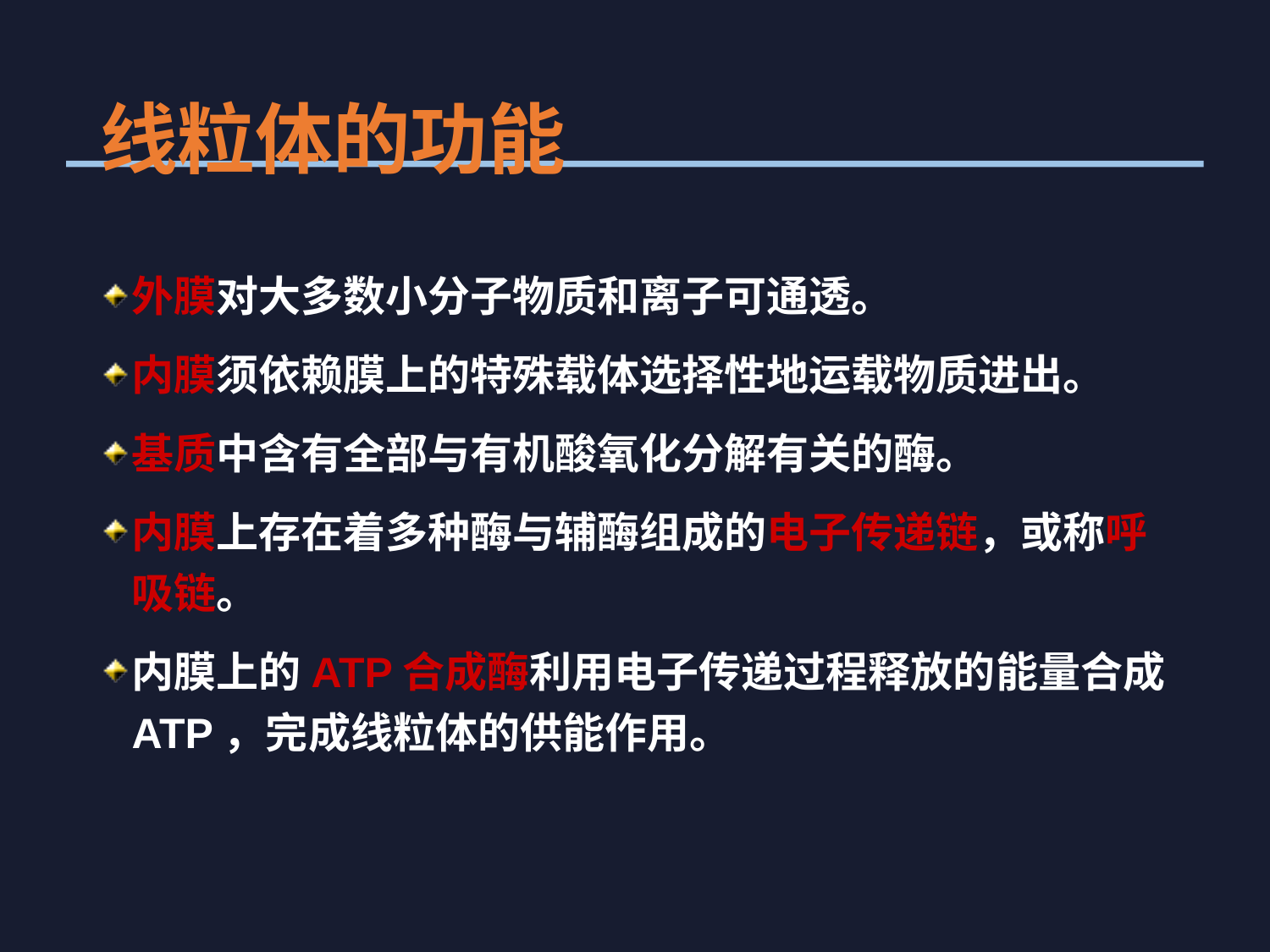

# 线粒体的功能
外膜对大多数小分子物质和离子可通透。
内膜须依赖膜上的特殊载体选择性地运载物质进出。
基质中含有全部与有机酸氧化分解有关的酶。
内膜上存在着多种酶与辅酶组成的电子传递链，或称呼吸链。
内膜上的ATP合成酶利用电子传递过程释放的能量合成ATP，完成线粒体的供能作用。